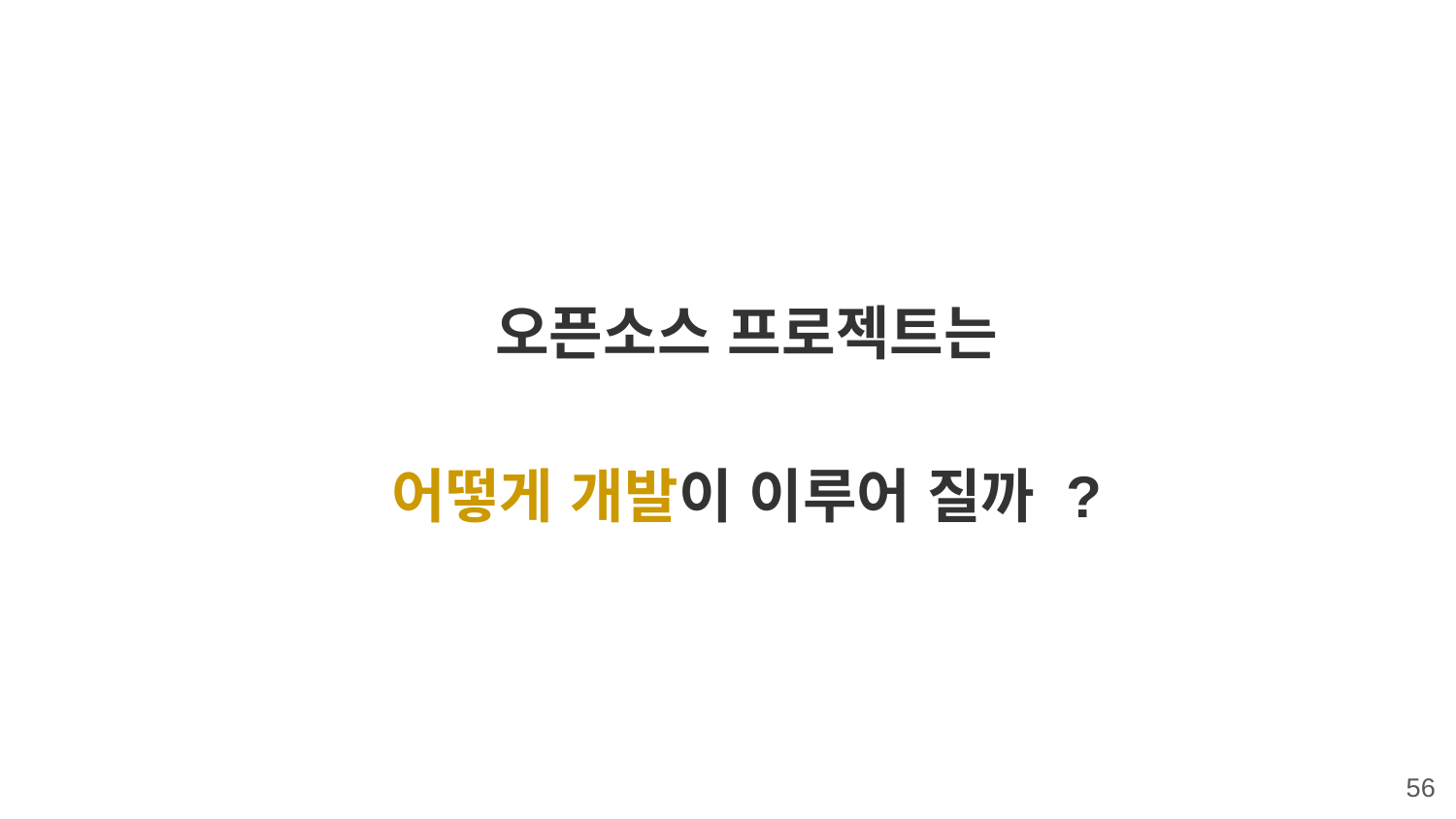

오픈소스 프로젝트는
어떻게 개발이 이루어 질까 ?
56